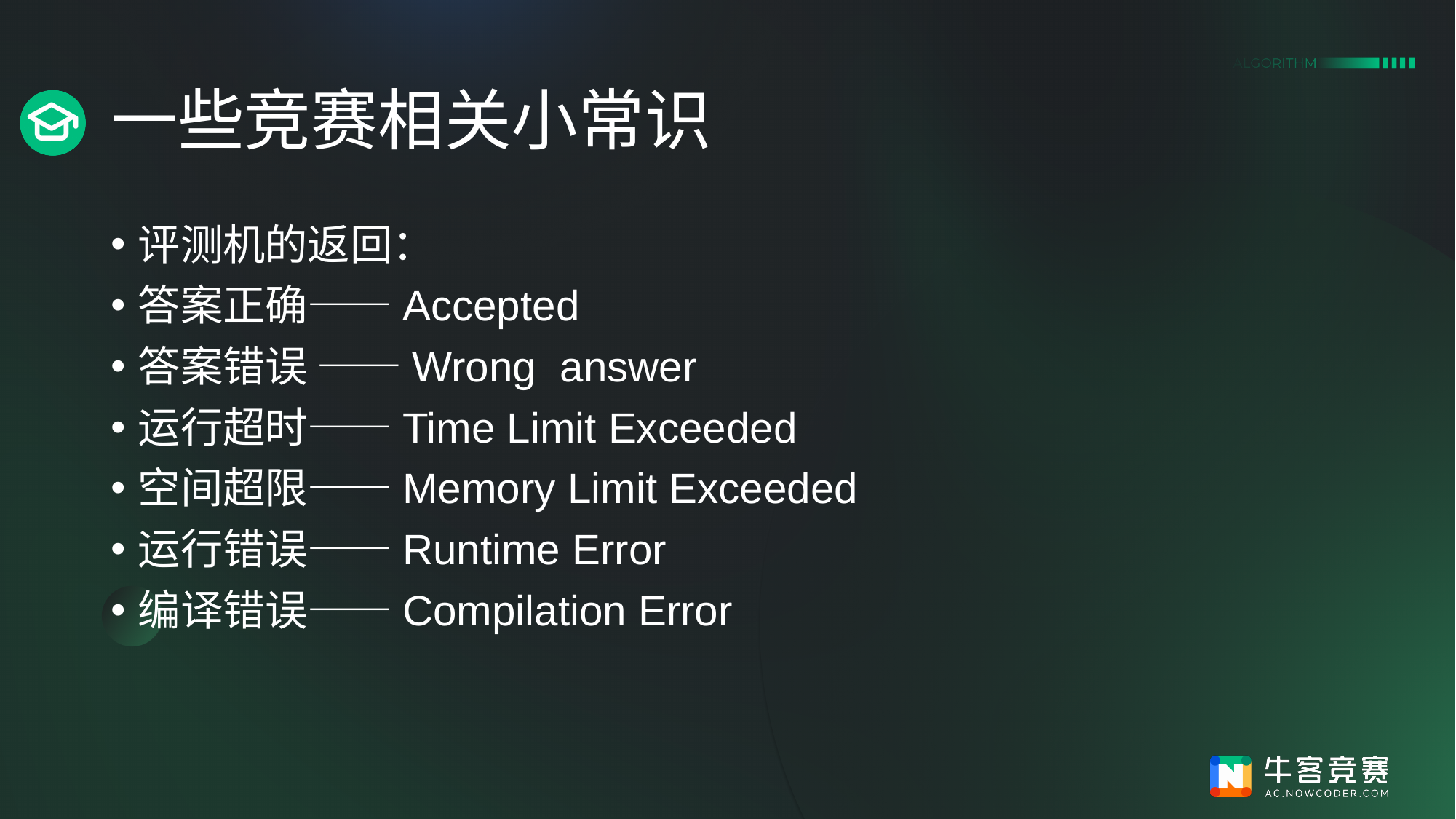

# 一些竞赛相关小常识
评测机的返回：
答案正确——Accepted
答案错误 ——Wrong  answer
运行超时——Time Limit Exceeded
空间超限——Memory Limit Exceeded
运行错误——Runtime Error
编译错误——Compilation Error